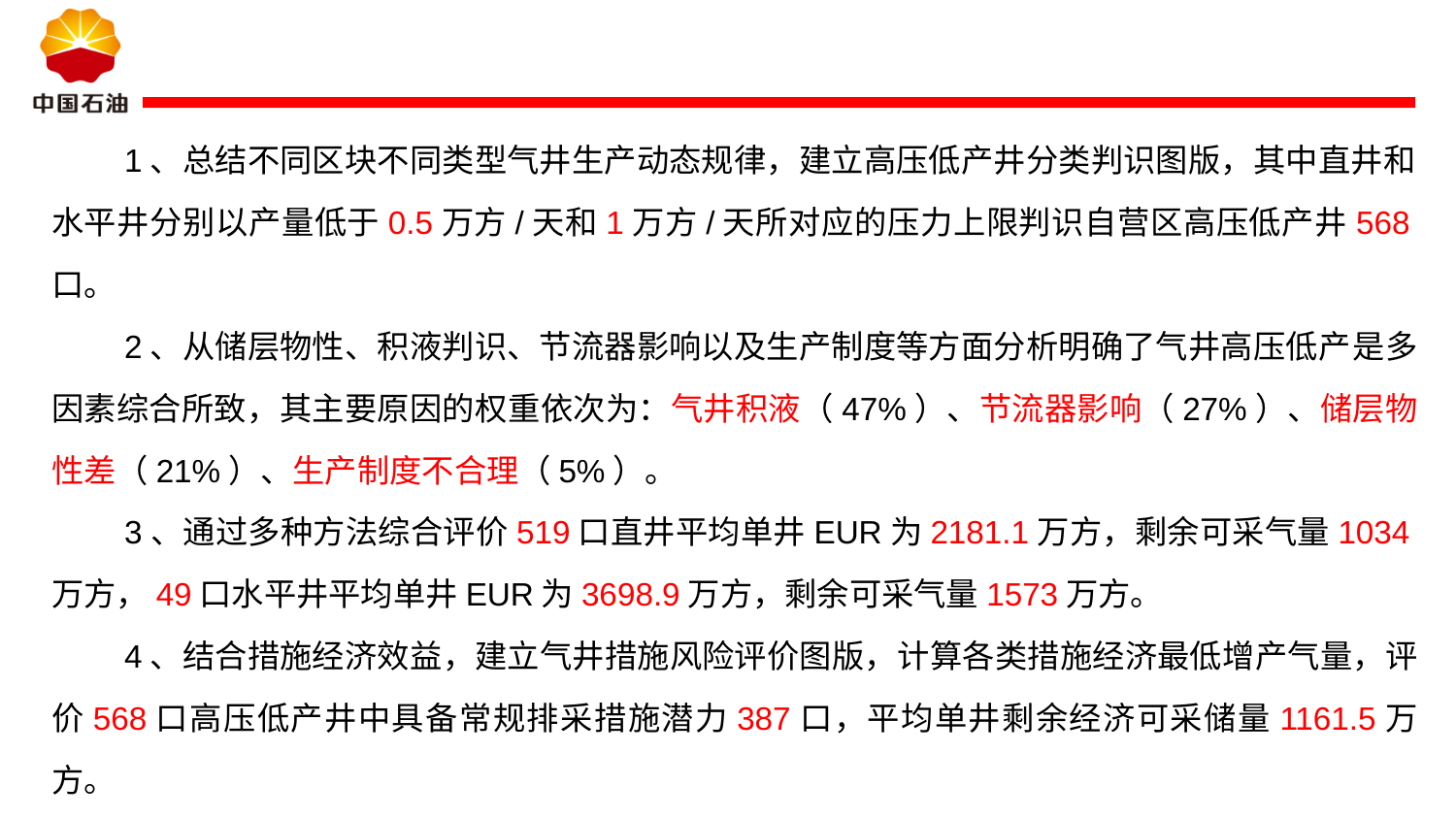

1、总结不同区块不同类型气井生产动态规律，建立高压低产井分类判识图版，其中直井和水平井分别以产量低于0.5万方/天和1万方/天所对应的压力上限判识自营区高压低产井568口。
2、从储层物性、积液判识、节流器影响以及生产制度等方面分析明确了气井高压低产是多因素综合所致，其主要原因的权重依次为：气井积液（47%）、节流器影响（27%）、储层物性差（21%）、生产制度不合理（5%）。
3、通过多种方法综合评价519口直井平均单井EUR为2181.1万方，剩余可采气量1034万方，49口水平井平均单井EUR为3698.9万方，剩余可采气量1573万方。
4、结合措施经济效益，建立气井措施风险评价图版，计算各类措施经济最低增产气量，评价568口高压低产井中具备常规排采措施潜力387口，平均单井剩余经济可采储量1161.5万方。
5、综合高压低产原因分析与措施效果评价，分类制定管理技术对策，并提出节流器打捞、排水采气措施、生产制度优化、查层补孔以及报废等具体措施497口。